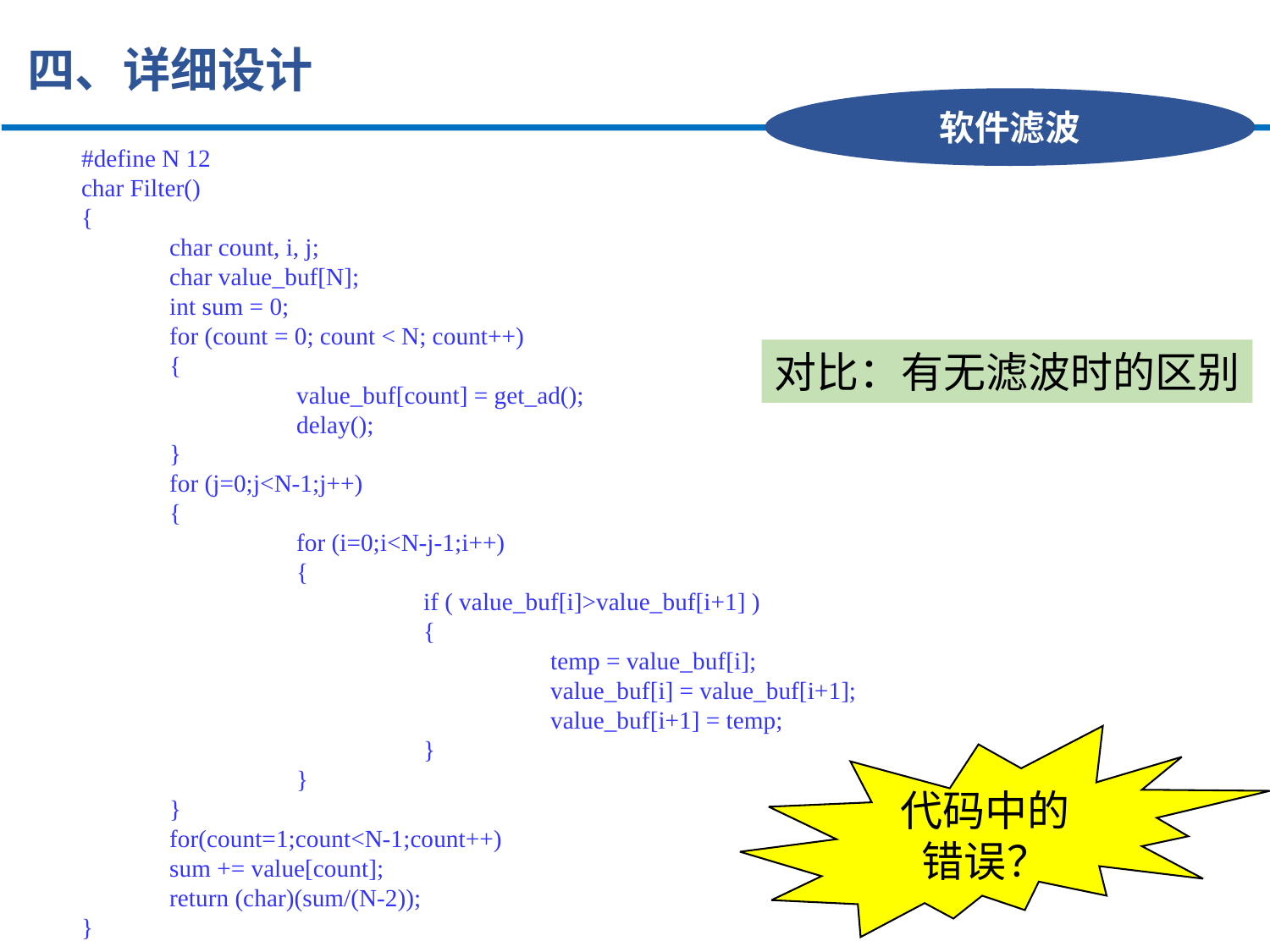

四、详细设计
软件滤波

#define N 12
char Filter()
{
	char count, i, j;
	char value_buf[N];
	int sum = 0;
	for (count = 0; count < N; count++)
	{
		value_buf[count] = get_ad();
		delay();
	}
	for (j=0;j<N-1;j++)
	{
		for (i=0;i<N-j-1;i++)
		{
			if ( value_buf[i]>value_buf[i+1] )
			{
				temp = value_buf[i];
				value_buf[i] = value_buf[i+1];
				value_buf[i+1] = temp;
			}
		}
	}
	for(count=1;count<N-1;count++)
	sum += value[count];
	return (char)(sum/(N-2));
}
对比：有无滤波时的区别
代码中的错误？